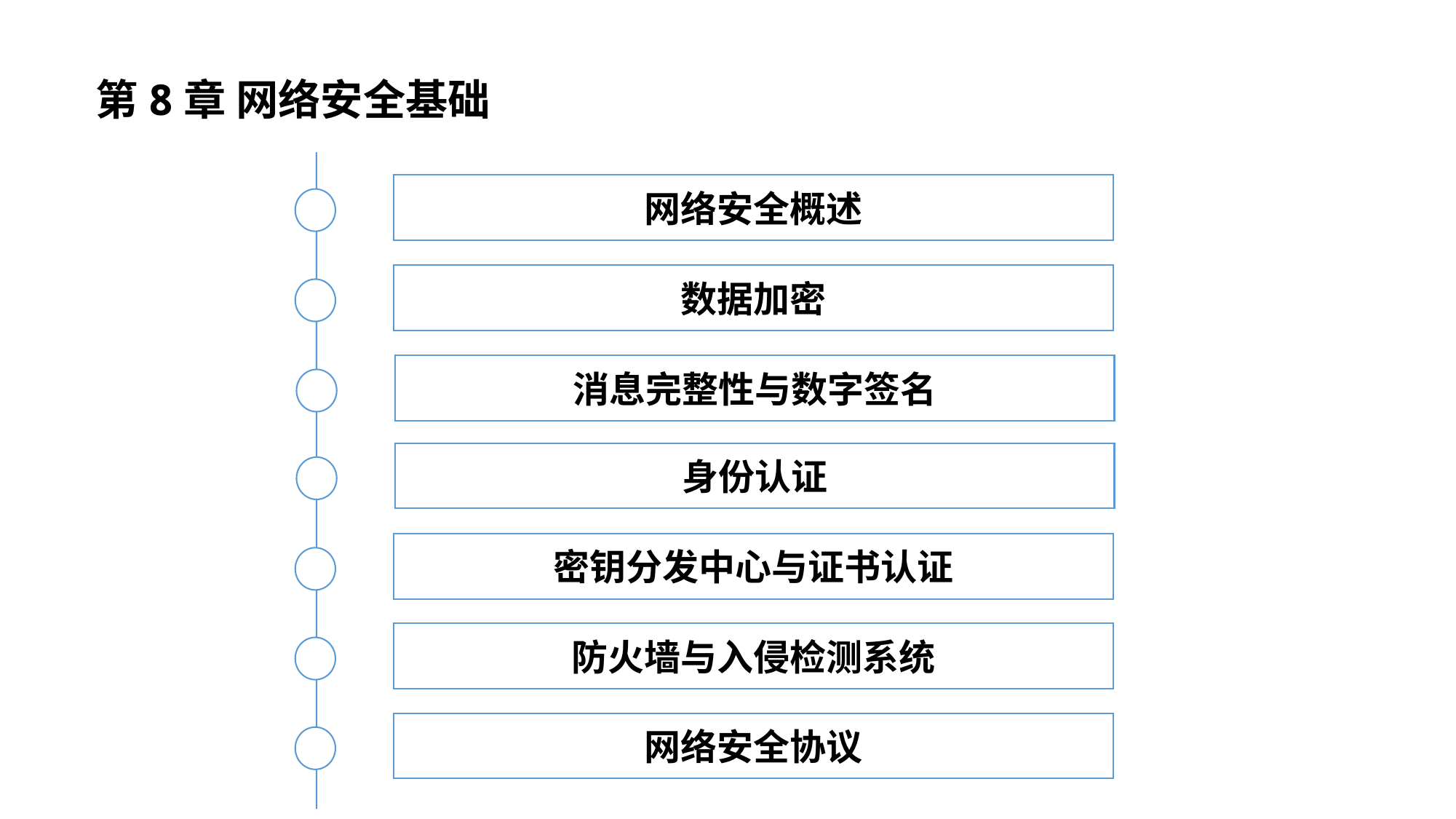

第8章 网络安全基础

网络安全概述

数据加密

消息完整性与数字签名

身份认证

密钥分发中心与证书认证

防火墙与入侵检测系统

网络安全协议